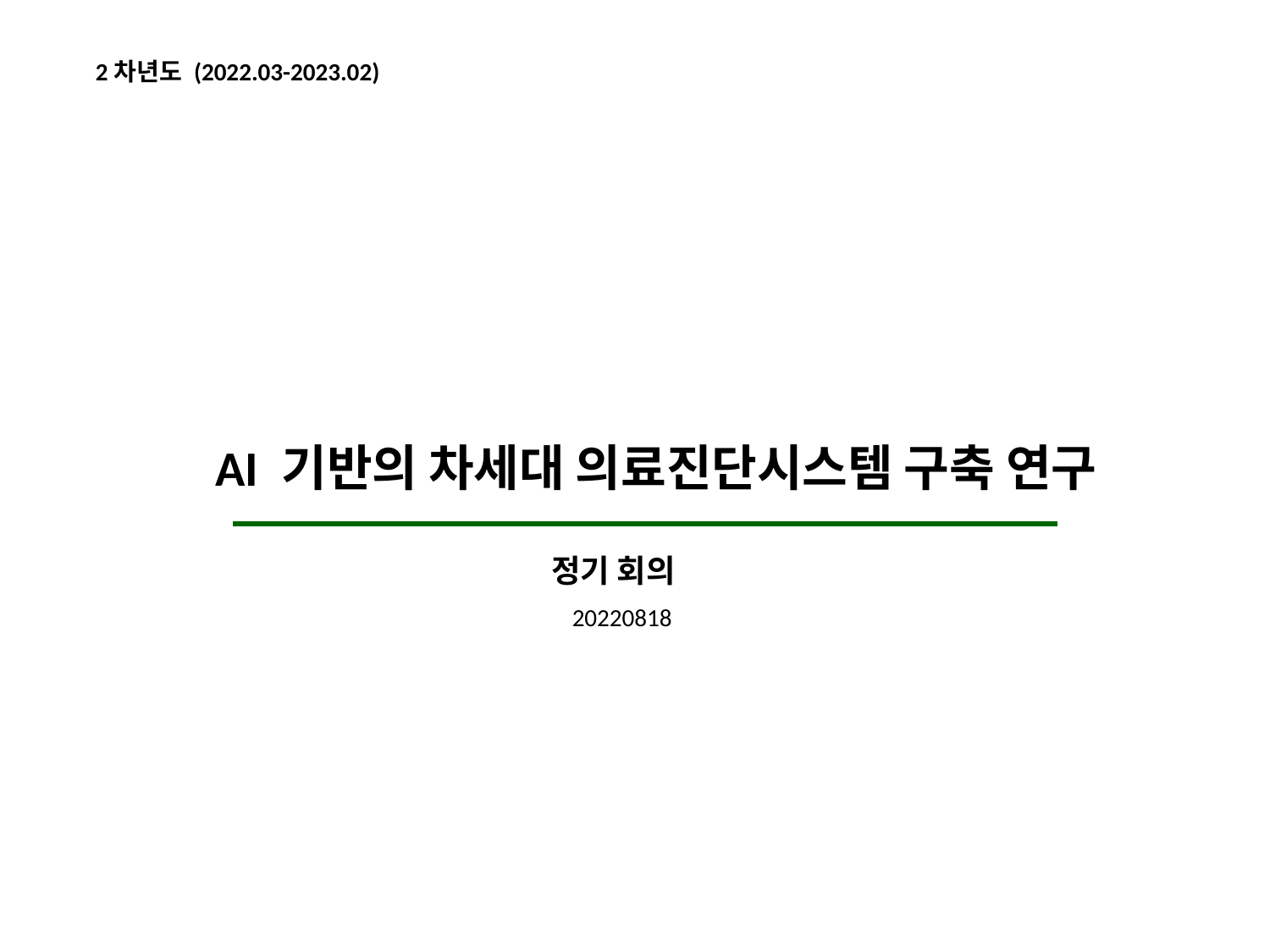

2차년도 (2022.03-2023.02)
AI 기반의 차세대 의료진단시스템 구축 연구
정기 회의
20220818